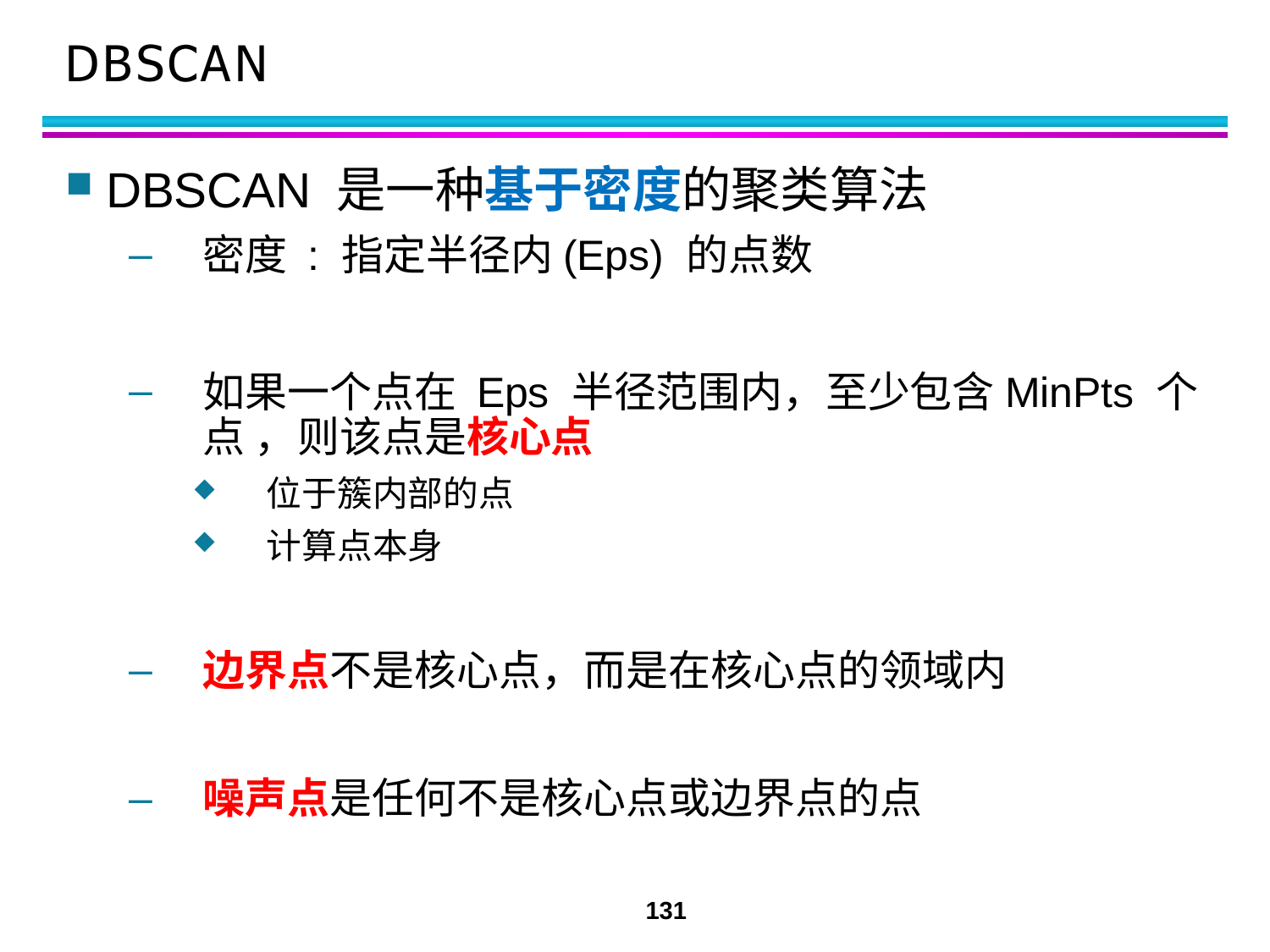

# DBSCAN
DBSCAN 是一种基于密度的聚类算法
密度 : 指定半径内(Eps) 的点数

如果一个点在 Eps 半径范围内，至少包含MinPts 个点 ，则该点是核心点
位于簇内部的点
计算点本身

边界点不是核心点，而是在核心点的领域内

噪声点是任何不是核心点或边界点的点